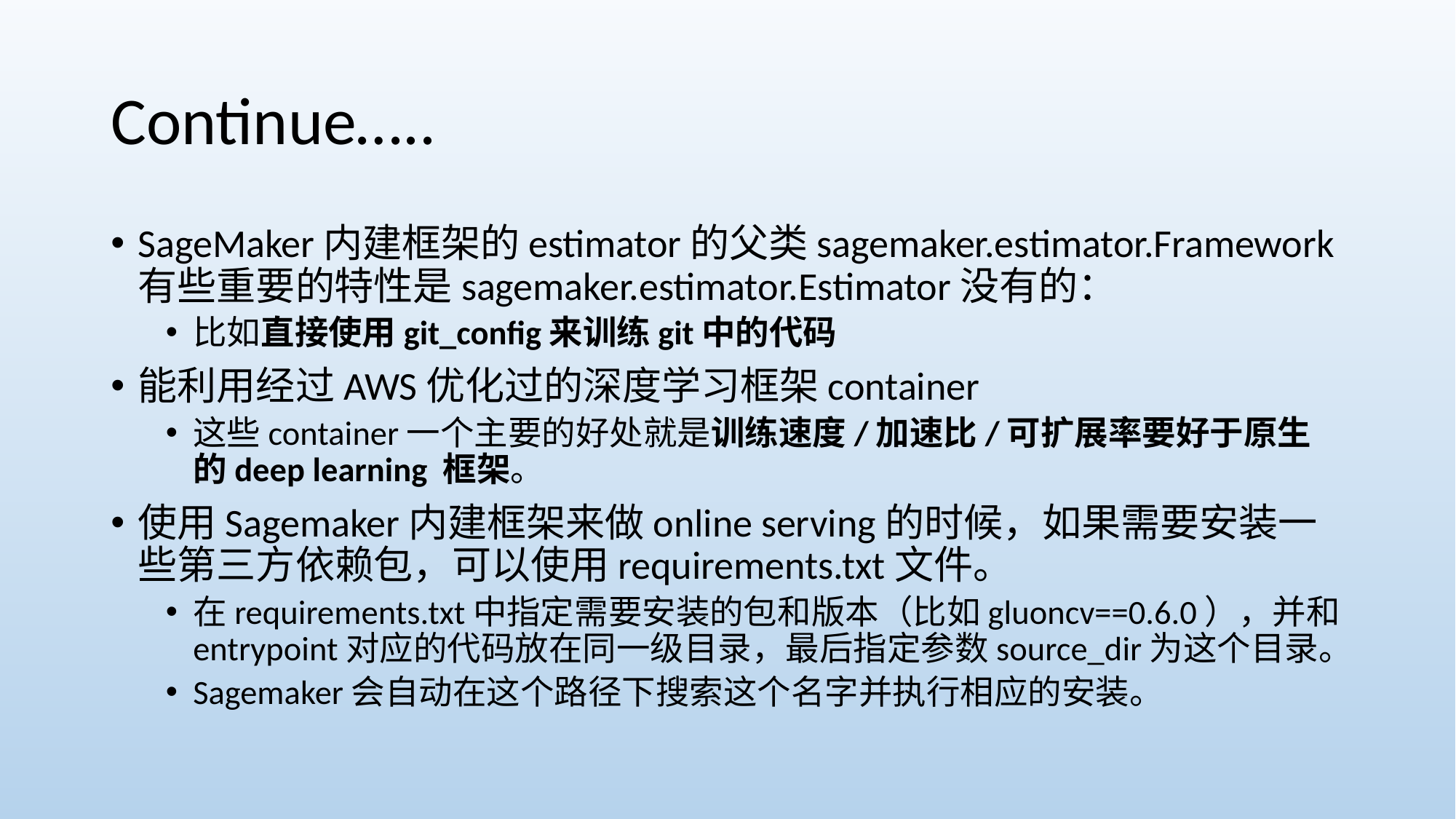

# Continue…..
SageMaker内建框架的estimator的父类sagemaker.estimator.Framework 有些重要的特性是sagemaker.estimator.Estimator没有的：
比如直接使用git_config来训练git中的代码
能利用经过AWS优化过的深度学习框架container
这些container一个主要的好处就是训练速度/加速比/可扩展率要好于原生的deep learning 框架。
使用Sagemaker内建框架来做online serving的时候，如果需要安装一些第三方依赖包，可以使用requirements.txt文件。
在requirements.txt中指定需要安装的包和版本（比如gluoncv==0.6.0），并和entrypoint对应的代码放在同一级目录，最后指定参数source_dir为这个目录。
Sagemaker会自动在这个路径下搜索这个名字并执行相应的安装。